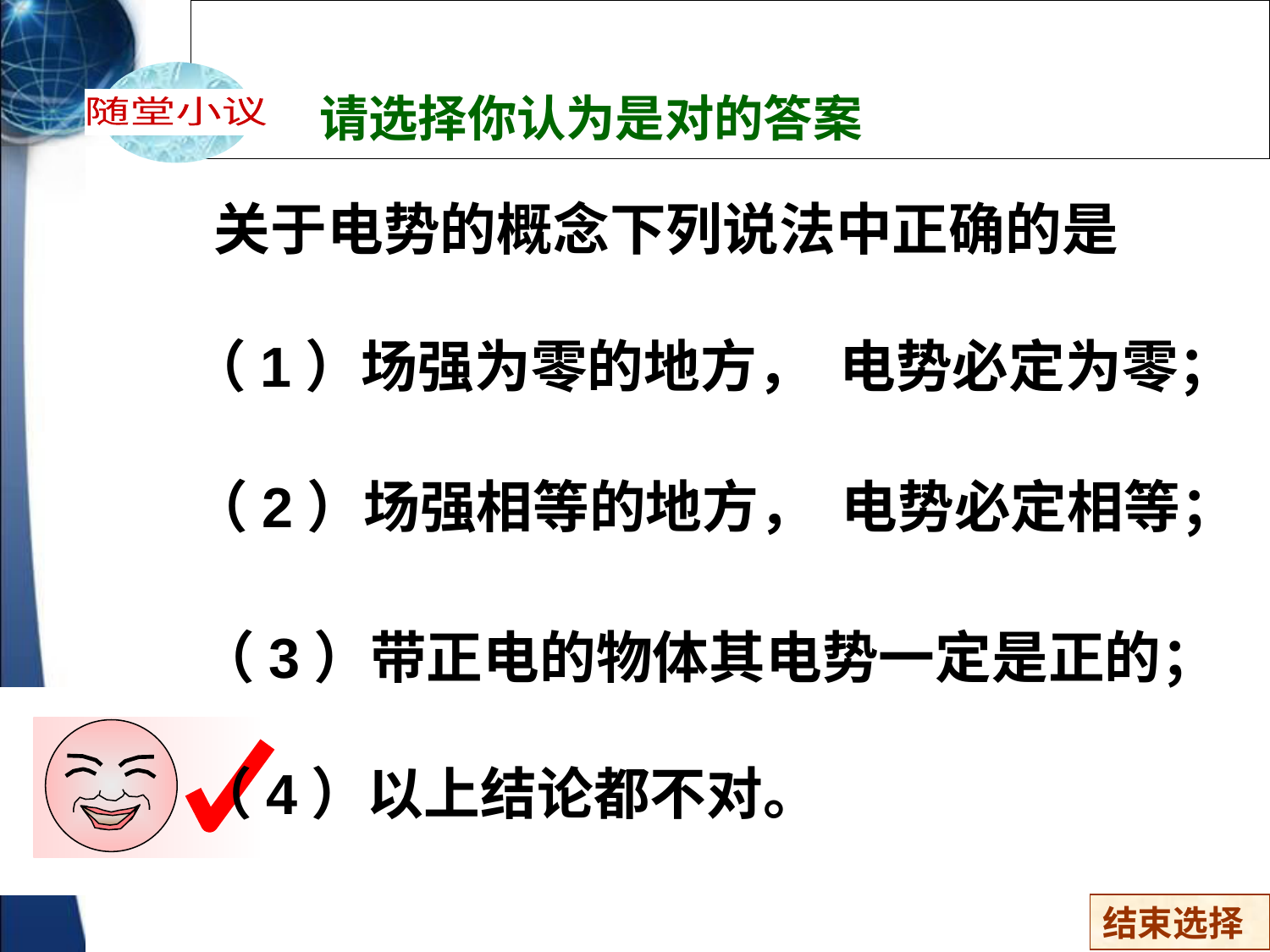

小议链接3

随堂小议
请选择你认为是对的答案
    关于电势的概念下列说法中正确的是
（1）场强为零的地方，  电势必定为零；
（2）场强相等的地方，  电势必定相等；
（3）带正电的物体其电势一定是正的；
（4）以上结论都不对。
结束选择

150